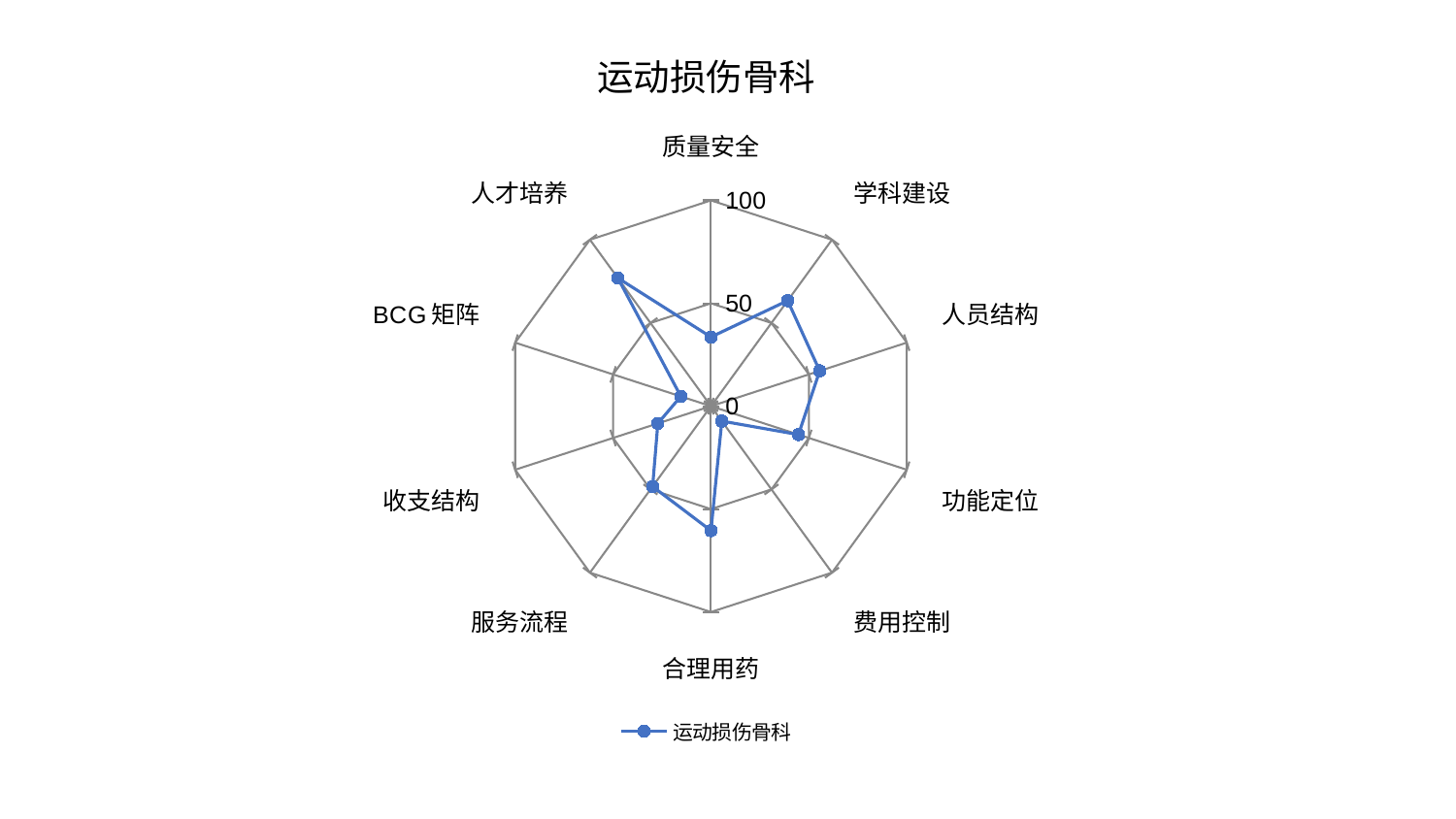

### Chart: 运动损伤骨科

| Category | 运动损伤骨科 |
|---|---|
| 质量安全 | 33.602511241815975 |
| 学科建设 | 63.39874454429036 |
| 人员结构 | 55.543916394755534 |
| 功能定位 | 44.68579519632219 |
| 费用控制 | 8.969092690333902 |
| 合理用药 | 60.49275727443726 |
| 服务流程 | 48.26270642594781 |
| 收支结构 | 27.16167020409879 |
| BCG矩阵 | 15.408085295421557 |
| 人才培养 | 76.99363719175481 |
151